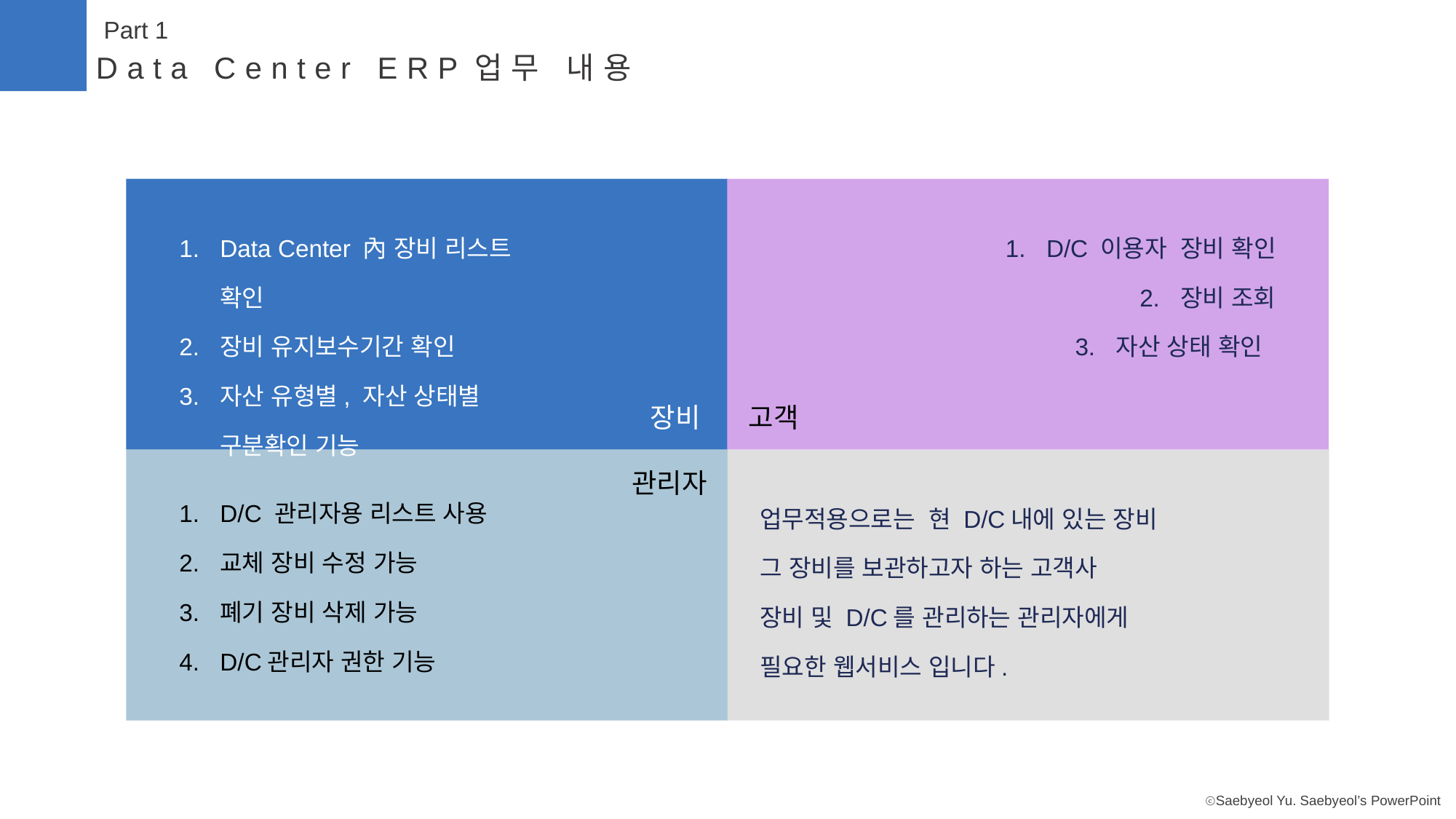

Part 1
Data Center ERP업무 내용

Data Center 內 장비 리스트 확인
장비 유지보수기간 확인
자산 유형별, 자산 상태별 구분확인 기능
D/C 이용자  장비 확인
장비 조회
자산 상태 확인
장비
고객

관리자
D/C 관리자용 리스트 사용
교체 장비 수정 가능
폐기 장비 삭제 가능
D/C관리자 권한 기능
업무적용으로는  현 D/C내에 있는 장비
그 장비를 보관하고자 하는 고객사
장비 및 D/C를 관리하는 관리자에게
필요한 웹서비스 입니다.